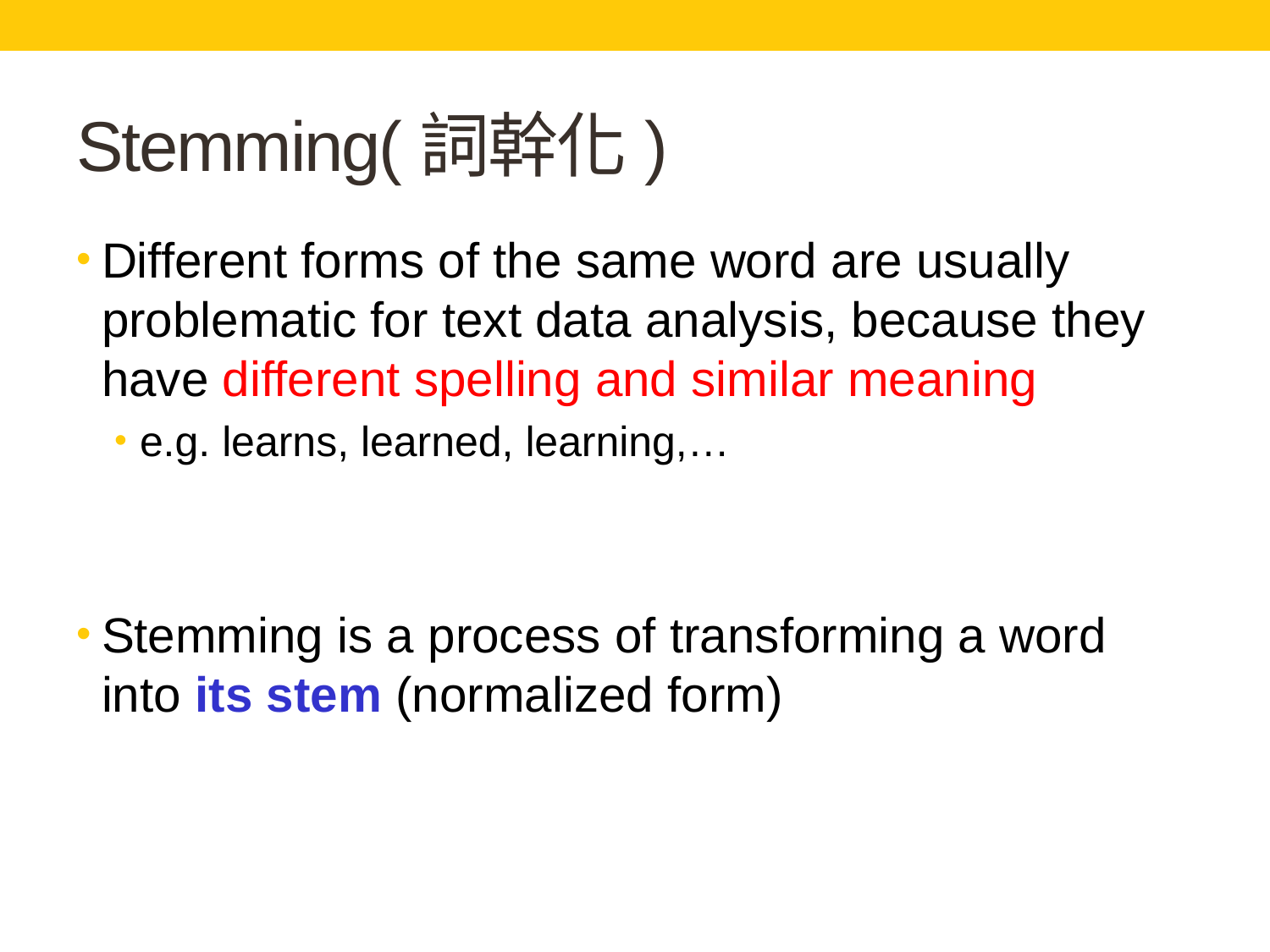

# Stemming(詞幹化)
Different forms of the same word are usually problematic for text data analysis, because they have different spelling and similar meaning
e.g. learns, learned, learning,…

Stemming is a process of transforming a word into its stem (normalized form)